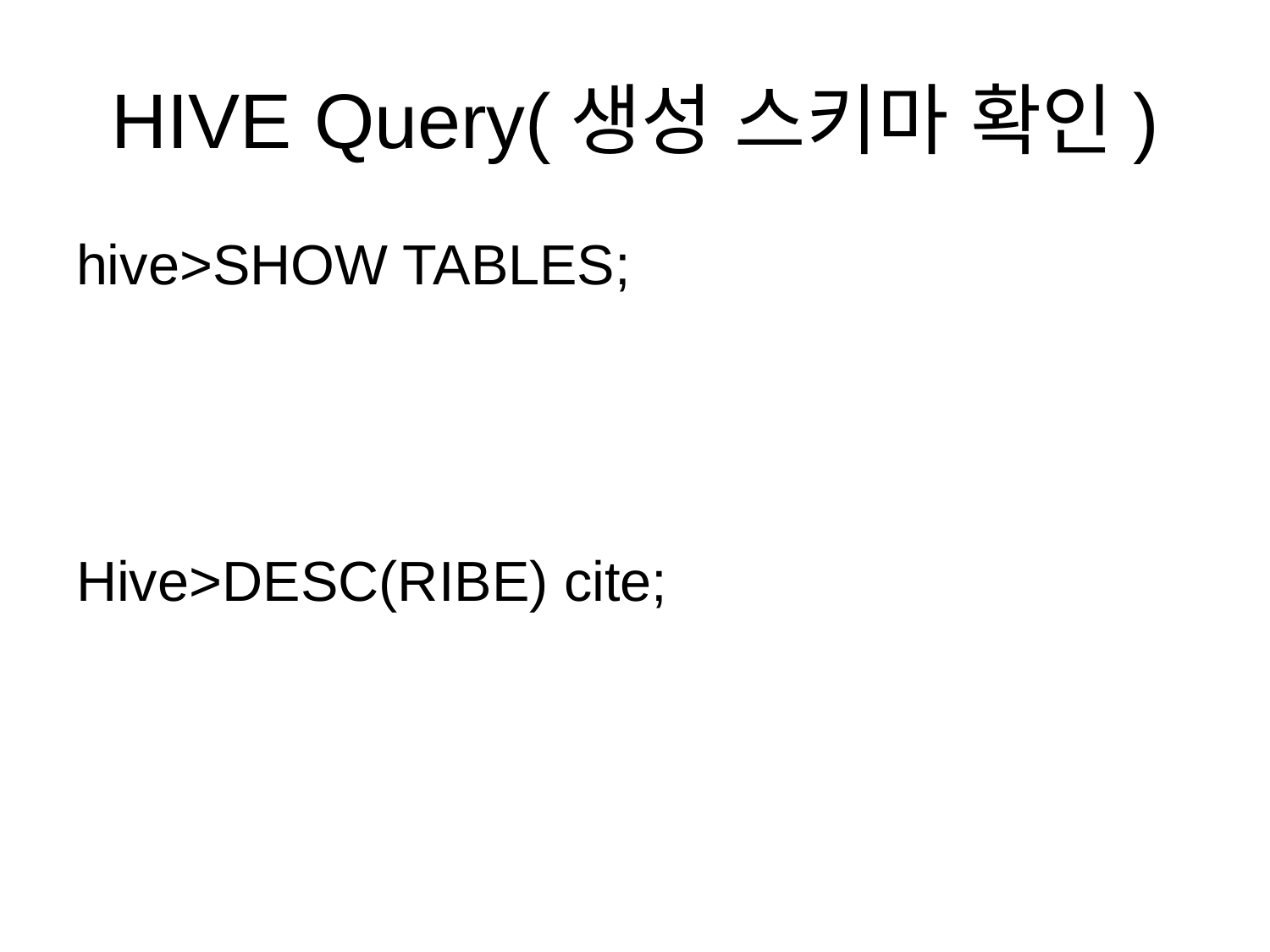

# HIVE Query(생성 스키마 확인)
hive>SHOW TABLES;

Hive>DESC(RIBE) cite;